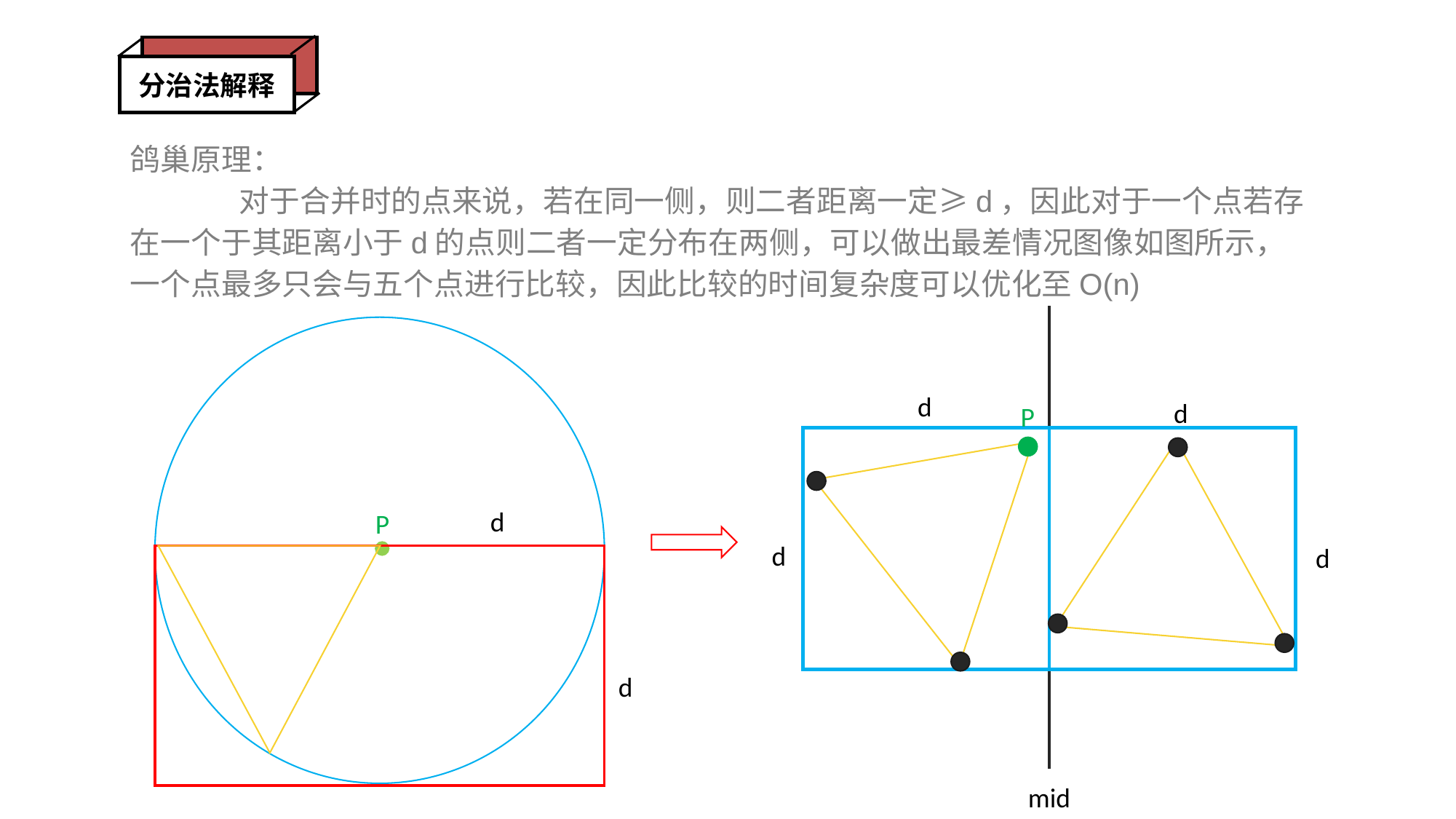

分治法解释
鸽巢原理：
	对于合并时的点来说，若在同一侧，则二者距离一定≥d，因此对于一个点若存在一个于其距离小于d的点则二者一定分布在两侧，可以做出最差情况图像如图所示，一个点最多只会与五个点进行比较，因此比较的时间复杂度可以优化至O(n)

d
P

d
d
d

d
d

mid
P